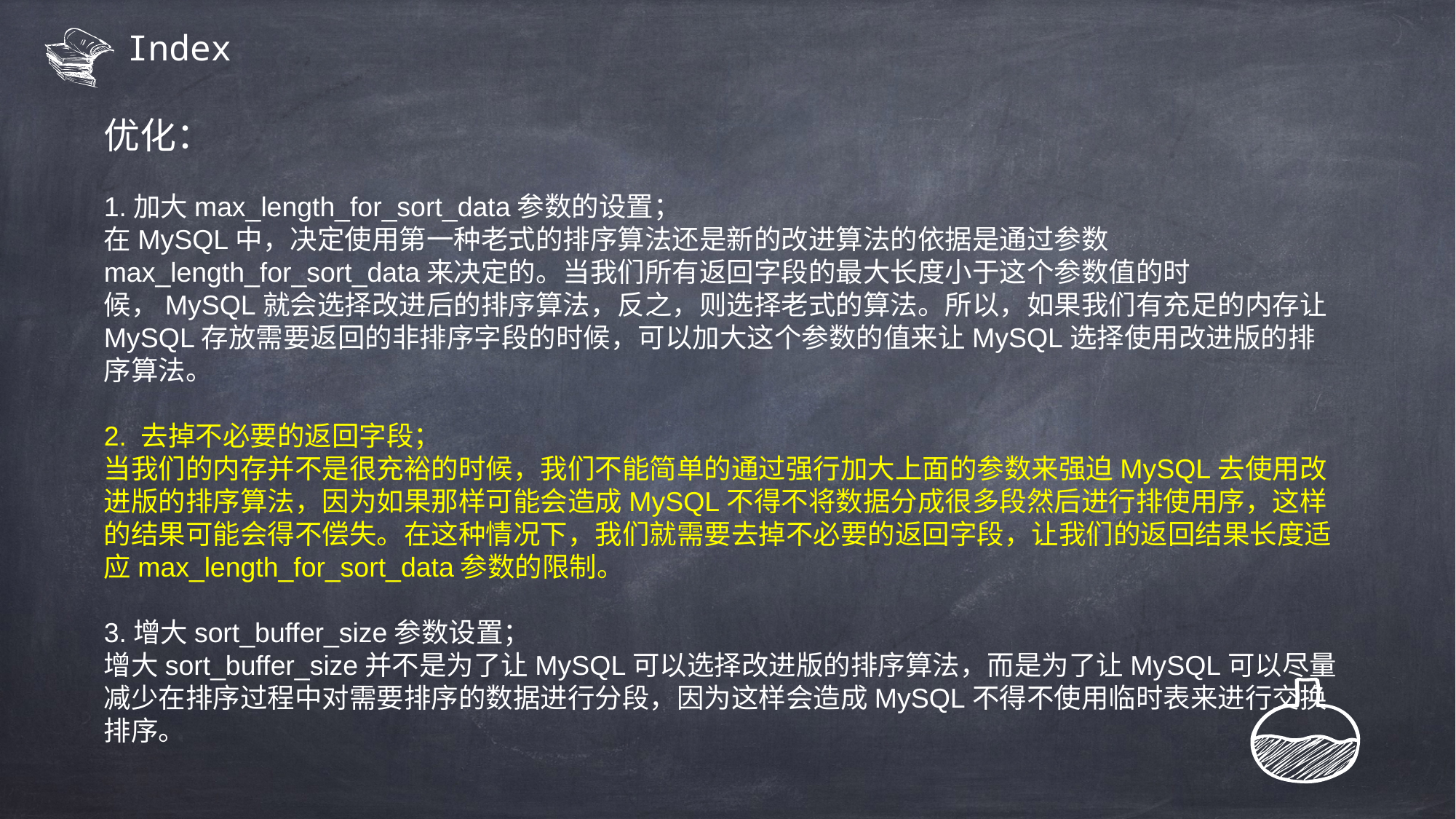

# Index

优化：

1.加大max_length_for_sort_data参数的设置；
在MySQL中，决定使用第一种老式的排序算法还是新的改进算法的依据是通过参数max_length_for_sort_data来决定的。当我们所有返回字段的最大长度小于这个参数值的时候，MySQL就会选择改进后的排序算法，反之，则选择老式的算法。所以，如果我们有充足的内存让MySQL存放需要返回的非排序字段的时候，可以加大这个参数的值来让MySQL选择使用改进版的排序算法。

2. 去掉不必要的返回字段；
当我们的内存并不是很充裕的时候，我们不能简单的通过强行加大上面的参数来强迫MySQL去使用改进版的排序算法，因为如果那样可能会造成MySQL不得不将数据分成很多段然后进行排使用序，这样的结果可能会得不偿失。在这种情况下，我们就需要去掉不必要的返回字段，让我们的返回结果长度适应max_length_for_sort_data参数的限制。

3.增大sort_buffer_size参数设置；
增大sort_buffer_size并不是为了让MySQL可以选择改进版的排序算法，而是为了让MySQL可以尽量减少在排序过程中对需要排序的数据进行分段，因为这样会造成MySQL不得不使用临时表来进行交换排序。